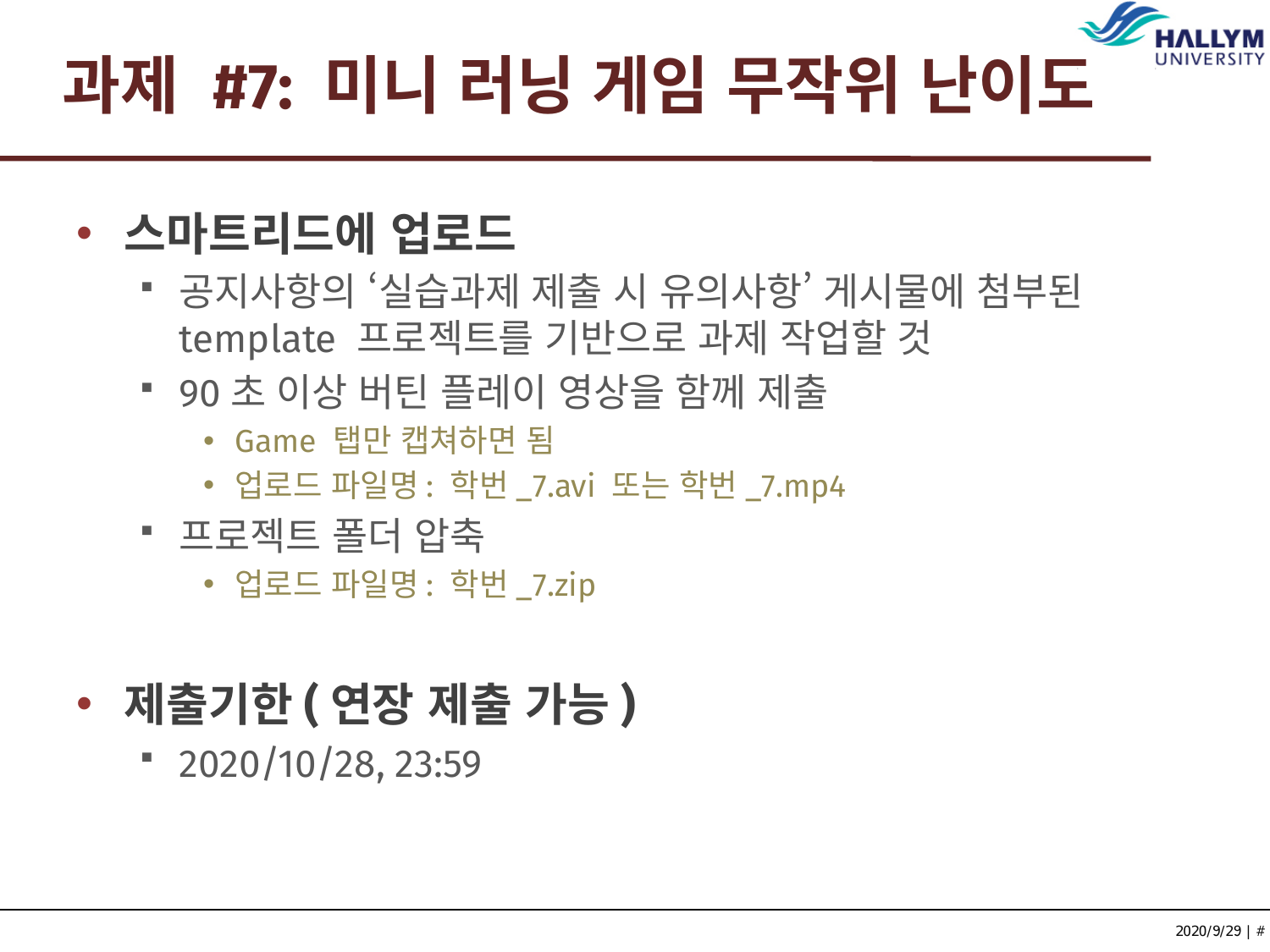

# 과제 #7: 미니 러닝 게임 무작위 난이도
스마트리드에 업로드
공지사항의 ‘실습과제 제출 시 유의사항’ 게시물에 첨부된 template 프로젝트를 기반으로 과제 작업할 것
90초 이상 버틴 플레이 영상을 함께 제출
Game 탭만 캡쳐하면 됨
업로드 파일명: 학번_7.avi 또는 학번_7.mp4
프로젝트 폴더 압축
업로드 파일명: 학번_7.zip

제출기한(연장 제출 가능)
2020/10/28, 23:59